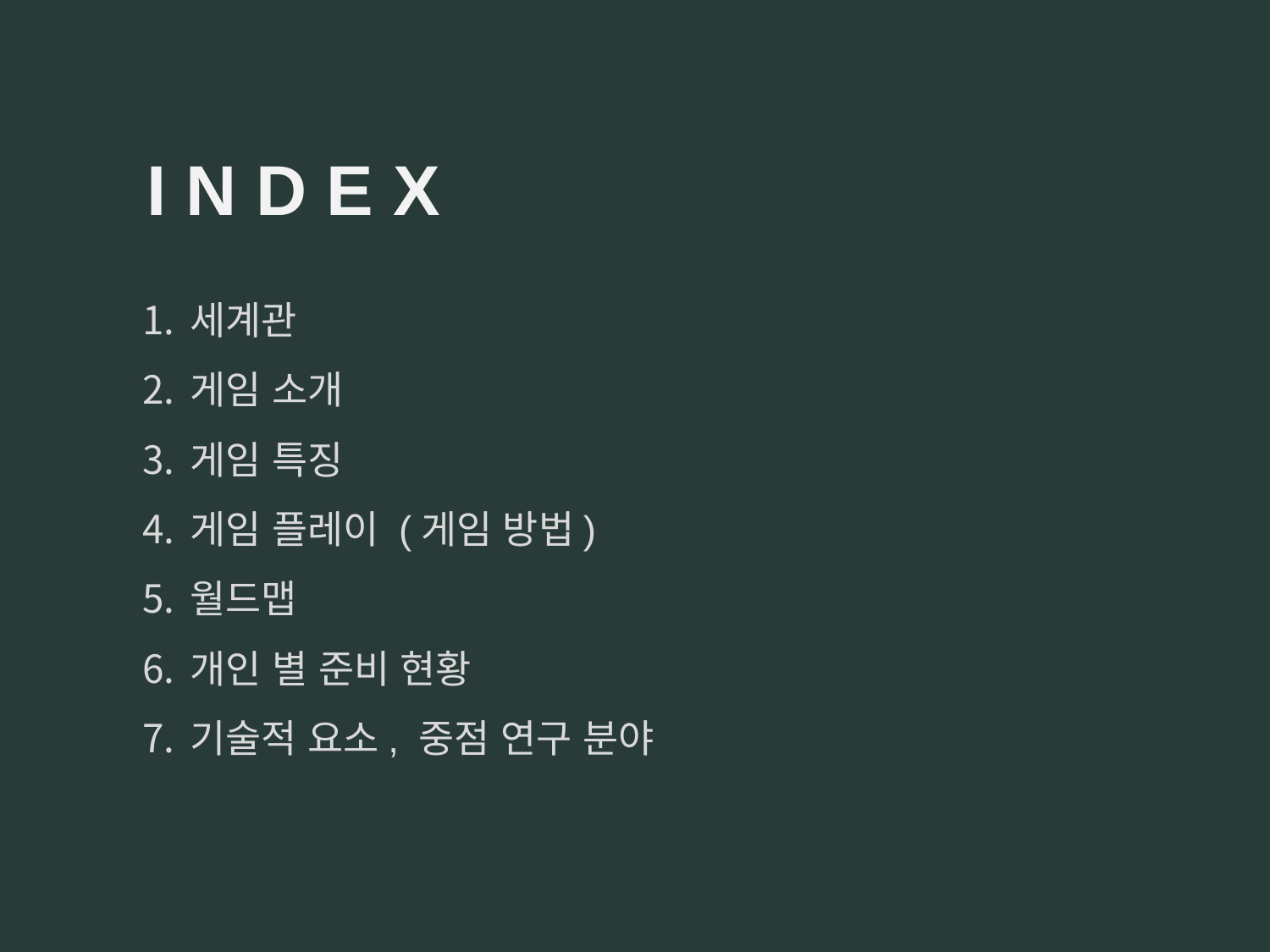

I N D E X
세계관
게임 소개
게임 특징
게임 플레이 (게임 방법)
월드맵
개인 별 준비 현황
기술적 요소, 중점 연구 분야